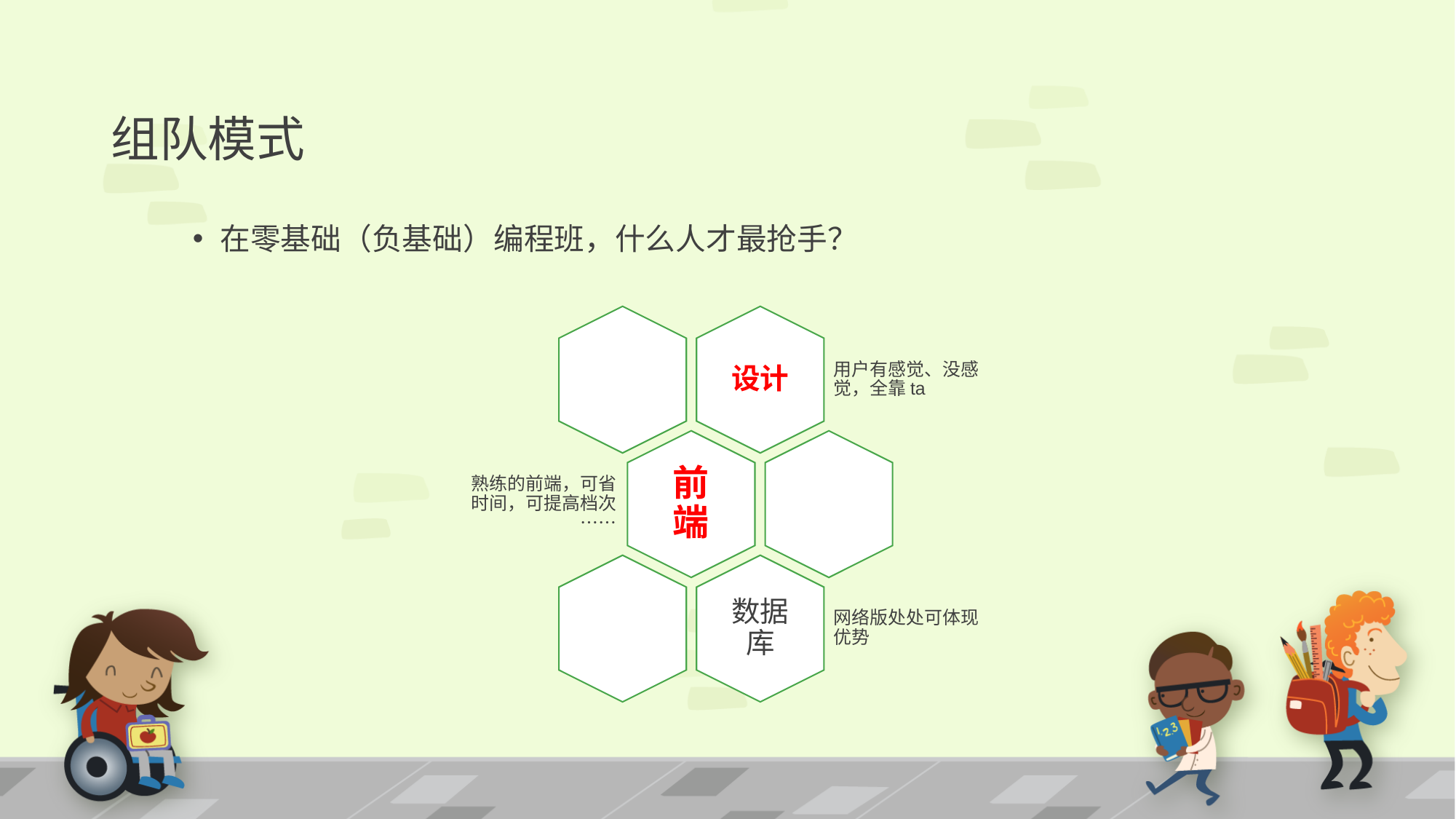

# 组队模式
在零基础（负基础）编程班，什么人才最抢手？
设计
用户有感觉、没感觉，全靠ta

前端
熟练的前端，可省时间，可提高档次……

数据库
网络版处处可体现优势